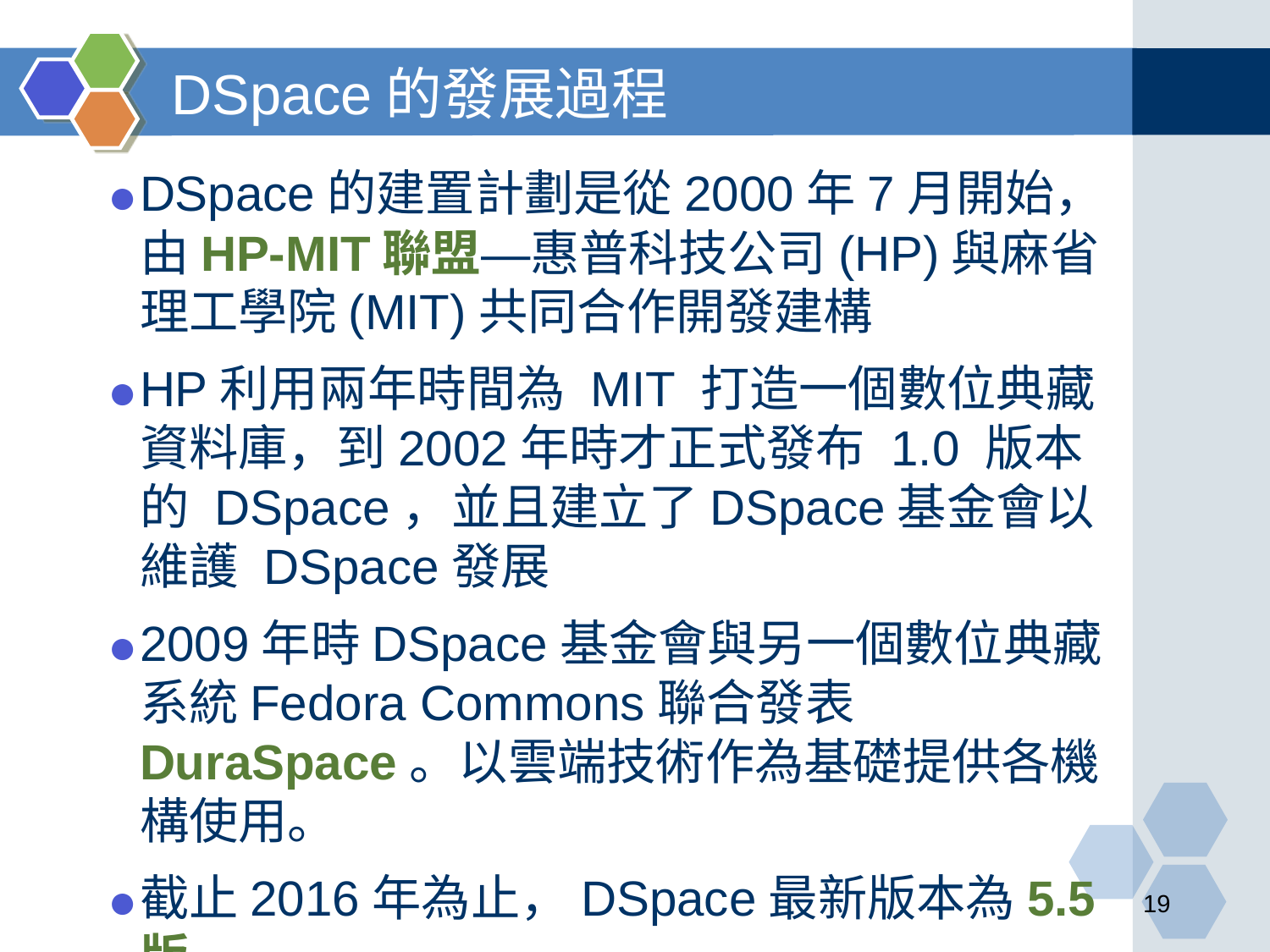

# DSpace的發展過程
DSpace的建置計劃是從2000年7月開始，由HP-MIT聯盟—惠普科技公司(HP)與麻省理工學院(MIT)共同合作開發建構
HP利用兩年時間為 MIT 打造一個數位典藏資料庫，到2002年時才正式發布 1.0 版本的 DSpace，並且建立了DSpace基金會以維護 DSpace發展
2009年時DSpace基金會與另一個數位典藏系統Fedora Commons聯合發表DuraSpace。以雲端技術作為基礎提供各機構使用。
截止2016年為止，DSpace最新版本為5.5版
19